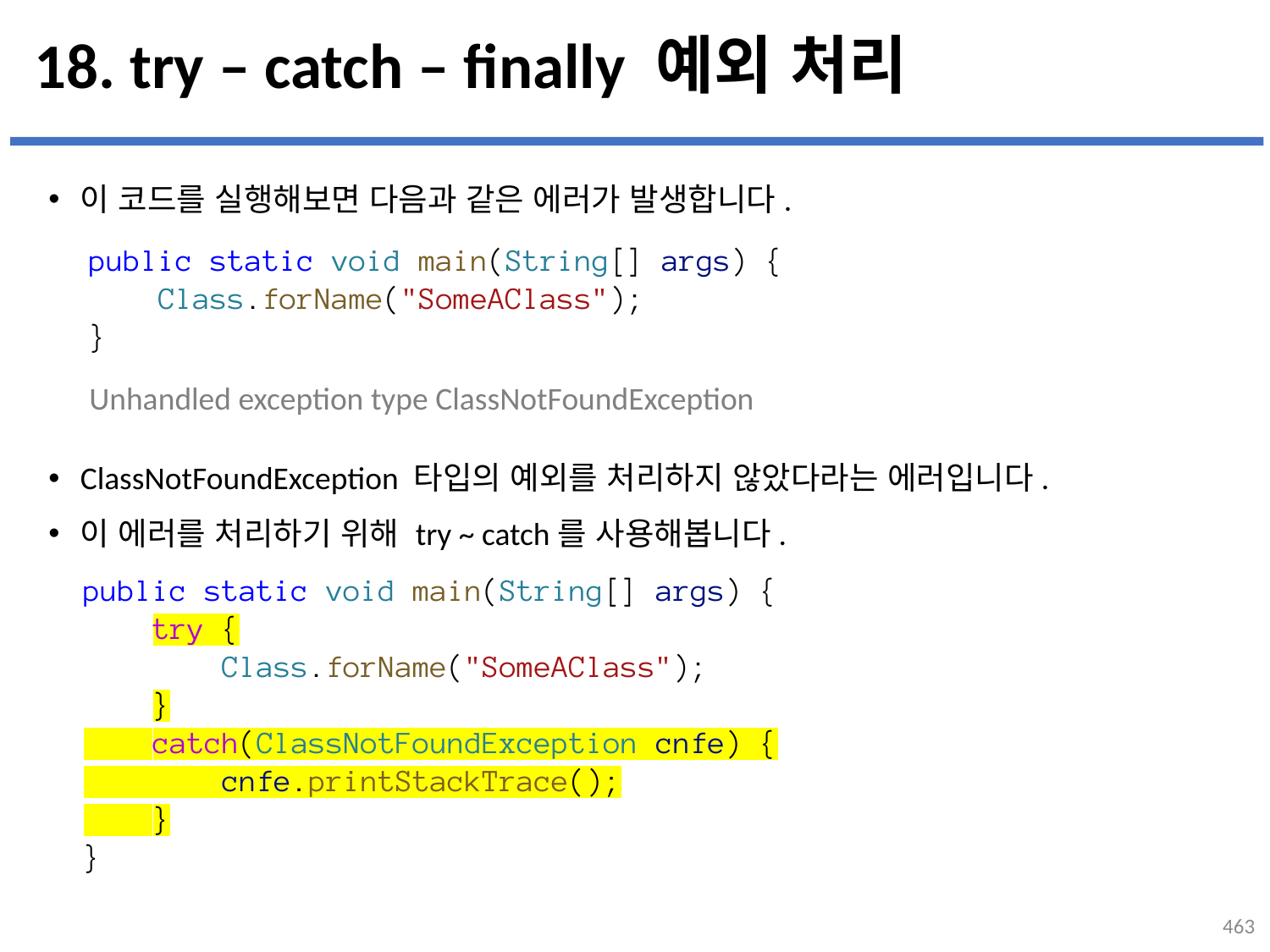

# 18. try – catch – finally 예외 처리
이 코드를 실행해보면 다음과 같은 에러가 발생합니다.

ClassNotFoundException 타입의 예외를 처리하지 않았다라는 에러입니다.
이 에러를 처리하기 위해 try ~ catch를 사용해봅니다.

public static void main(String[] args) {
    Class.forName("SomeAClass");
}
Unhandled exception type ClassNotFoundException
public static void main(String[] args) {
    try {
        Class.forName("SomeAClass");
    }
    catch(ClassNotFoundException cnfe) {
        cnfe.printStackTrace();
    }
}
463